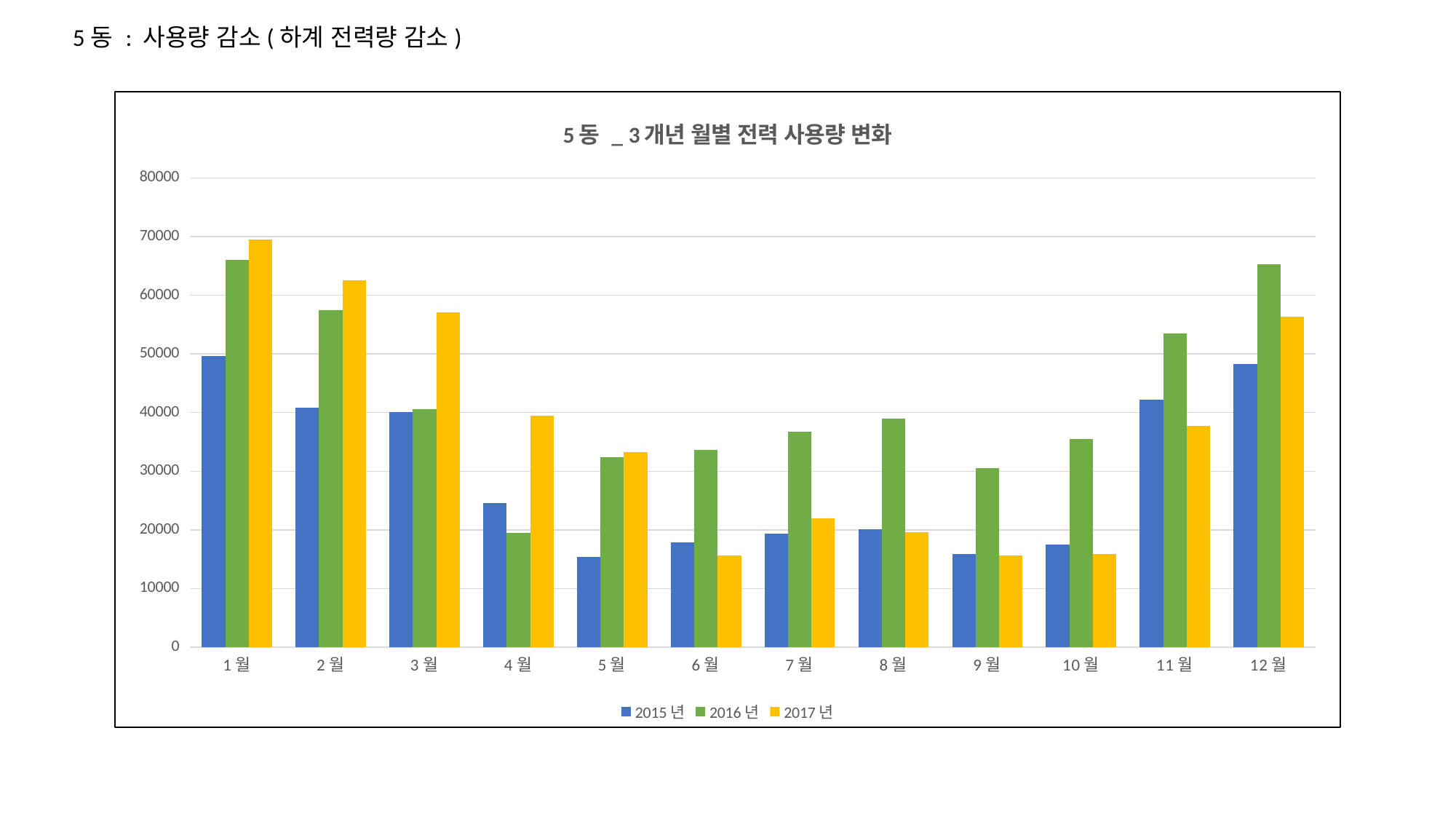

5동 : 사용량 감소(하계 전력량 감소)

### Chart: 5동 _ 3개년 월별 전력 사용량 변화

| Category | 2015년 | 2016년 | 2017년 |
|---|---|---|---|
| 1월 | 49670.00984427 | 66055.12920513 | 69504.34227253 |
| 2월 | 40833.8146249799 | 57412.30098795 | 62511.1553267599 |
| 3월 | 40080.0810120799 | 40582.18967961 | 57090.7233822099 |
| 4월 | 24596.82090527 | 19497.17638135 | 39524.81456482 |
| 5월 | 15417.9331501999 | 32377.67469994 | 33322.33412291 |
| 6월 | 17924.19230769 | 33585.55608008 | 15678.3710476295 |
| 7월 | 19412.5164835 | 36697.1535653999 | 22016.1904631273 |
| 8월 | 20144.00000001 | 38977.68363662 | 19614.4625274277 |
| 9월 | 15860.21428572 | 30540.06645744 | 15657.2128228283 |
| 10월 | 17493.21428572 | 35481.39501908 | 15831.3875210298 |
| 11월 | 42146.05865938 | 53497.96901487 | 37742.219883163 |
| 12월 | 48249.36749192 | 65276.07799989 | 56380.9579302299 |